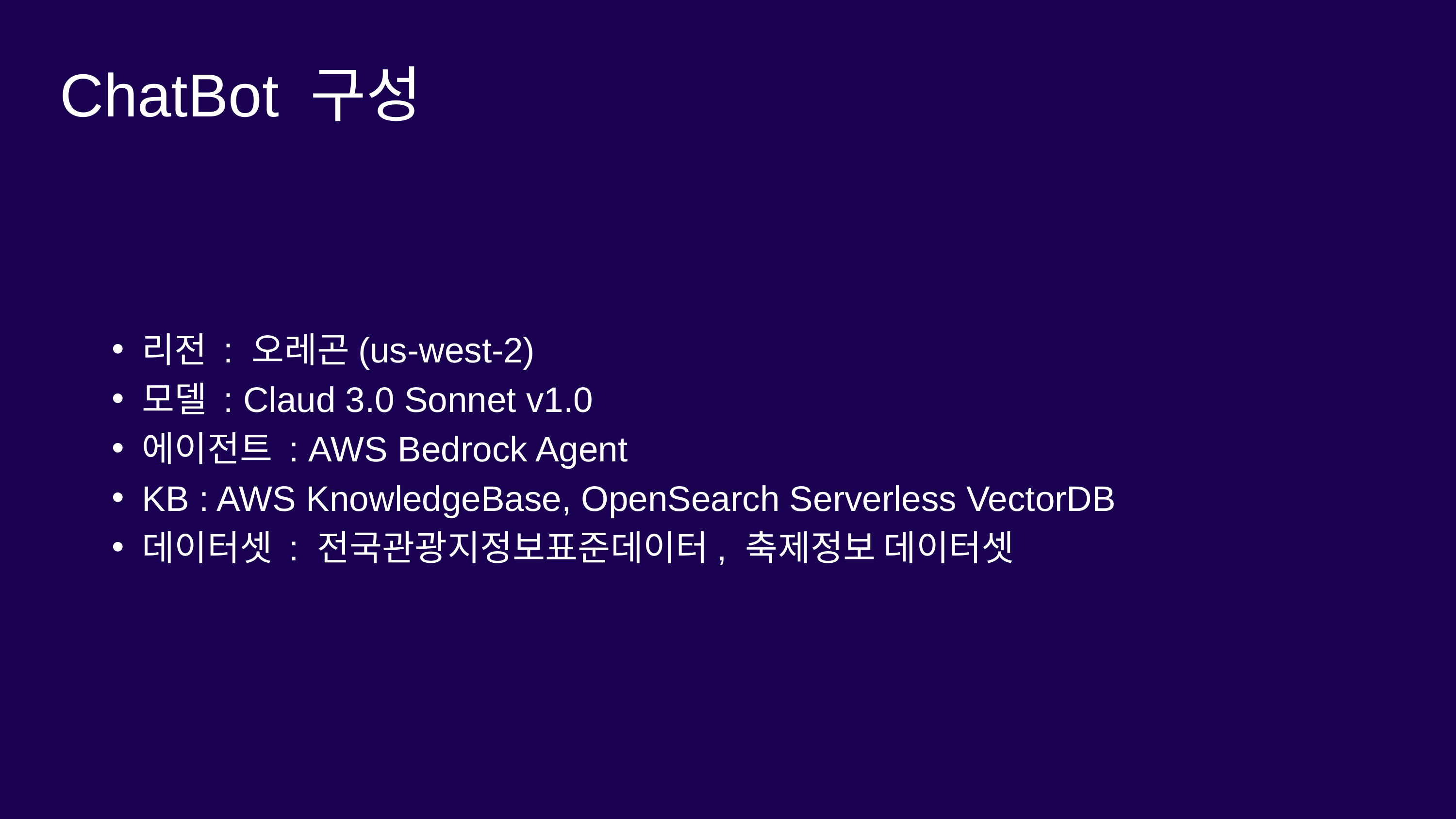

ChatBot 구성

리전 : 오레곤(us-west-2)
모델 : Claud 3.0 Sonnet v1.0
에이전트 : AWS Bedrock Agent
KB : AWS KnowledgeBase, OpenSearch Serverless VectorDB
데이터셋 : 전국관광지정보표준데이터, 축제정보 데이터셋